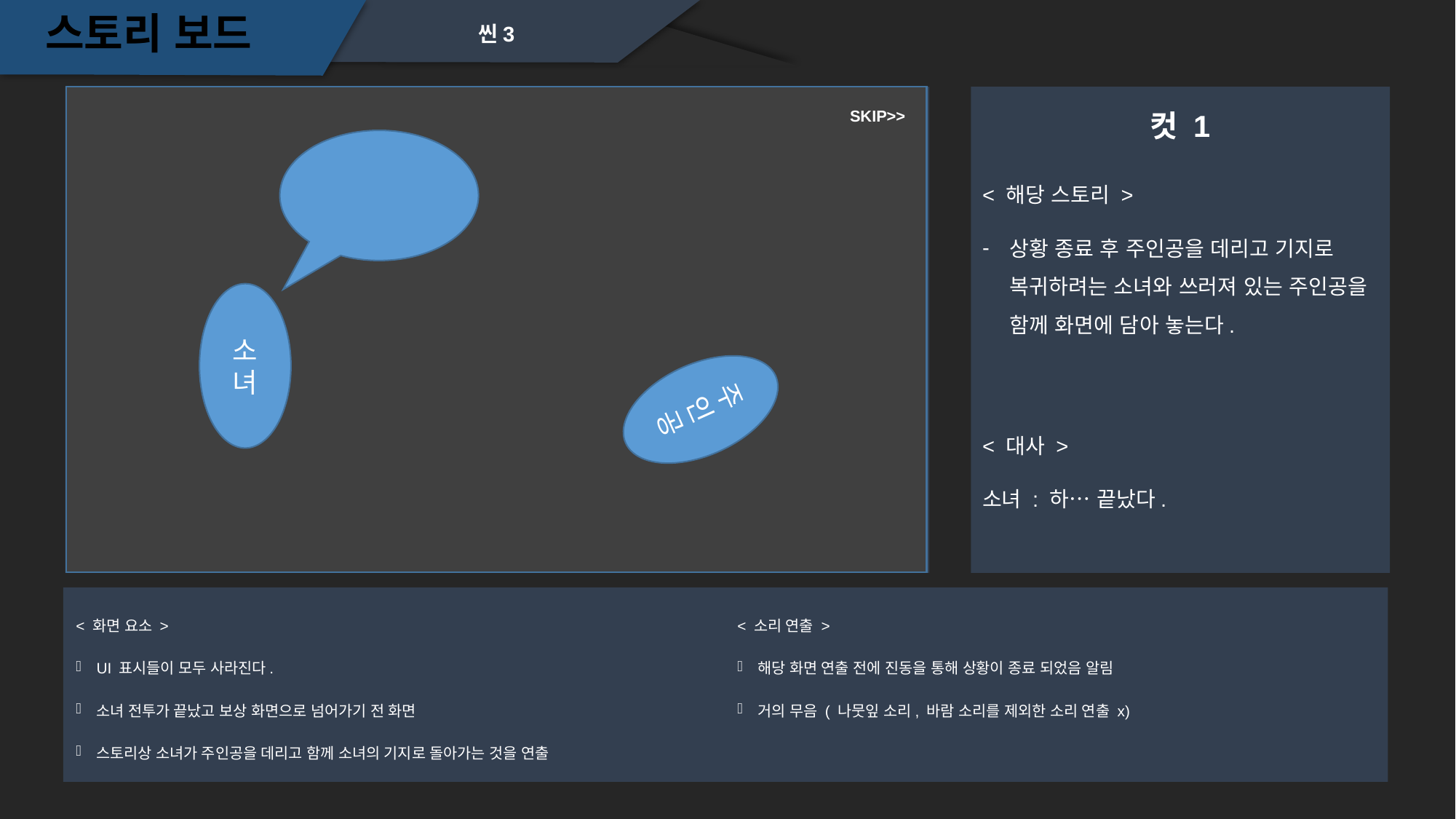

스토리 보드
씬3

컷 1
SKIP>>

< 해당 스토리 >
상황 종료 후 주인공을 데리고 기지로 복귀하려는 소녀와 쓰러져 있는 주인공을 함께 화면에 담아 놓는다.
소녀
주인공
< 대사 >
소녀 : 하… 끝났다.
< 화면 요소 >
UI 표시들이 모두 사라진다.
소녀 전투가 끝났고 보상 화면으로 넘어가기 전 화면
스토리상 소녀가 주인공을 데리고 함께 소녀의 기지로 돌아가는 것을 연출
< 소리 연출 >
해당 화면 연출 전에 진동을 통해 상황이 종료 되었음 알림
거의 무음 ( 나뭇잎 소리, 바람 소리를 제외한 소리 연출 x)